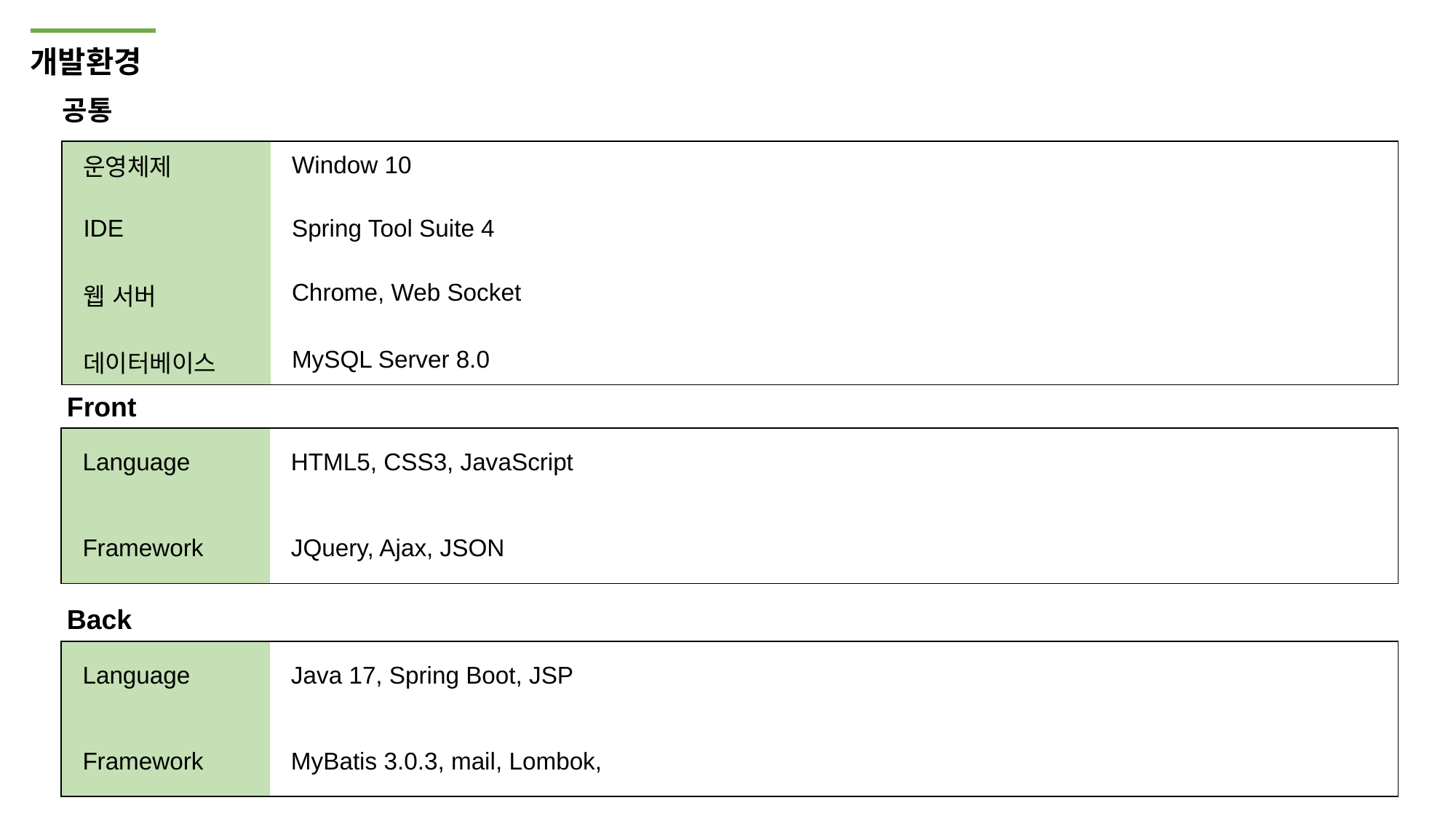

개발환경
공통
| 운영체제 | Window 10 |
| --- | --- |
| IDE | Spring Tool Suite 4 |
| 웹 서버 | Chrome, Web Socket |
| 데이터베이스 | MySQL Server 8.0 |
Front
| Language | HTML5, CSS3, JavaScript |
| --- | --- |
| Framework | JQuery, Ajax, JSON |
Back
| Language | Java 17, Spring Boot, JSP |
| --- | --- |
| Framework | MyBatis 3.0.3, mail, Lombok, |